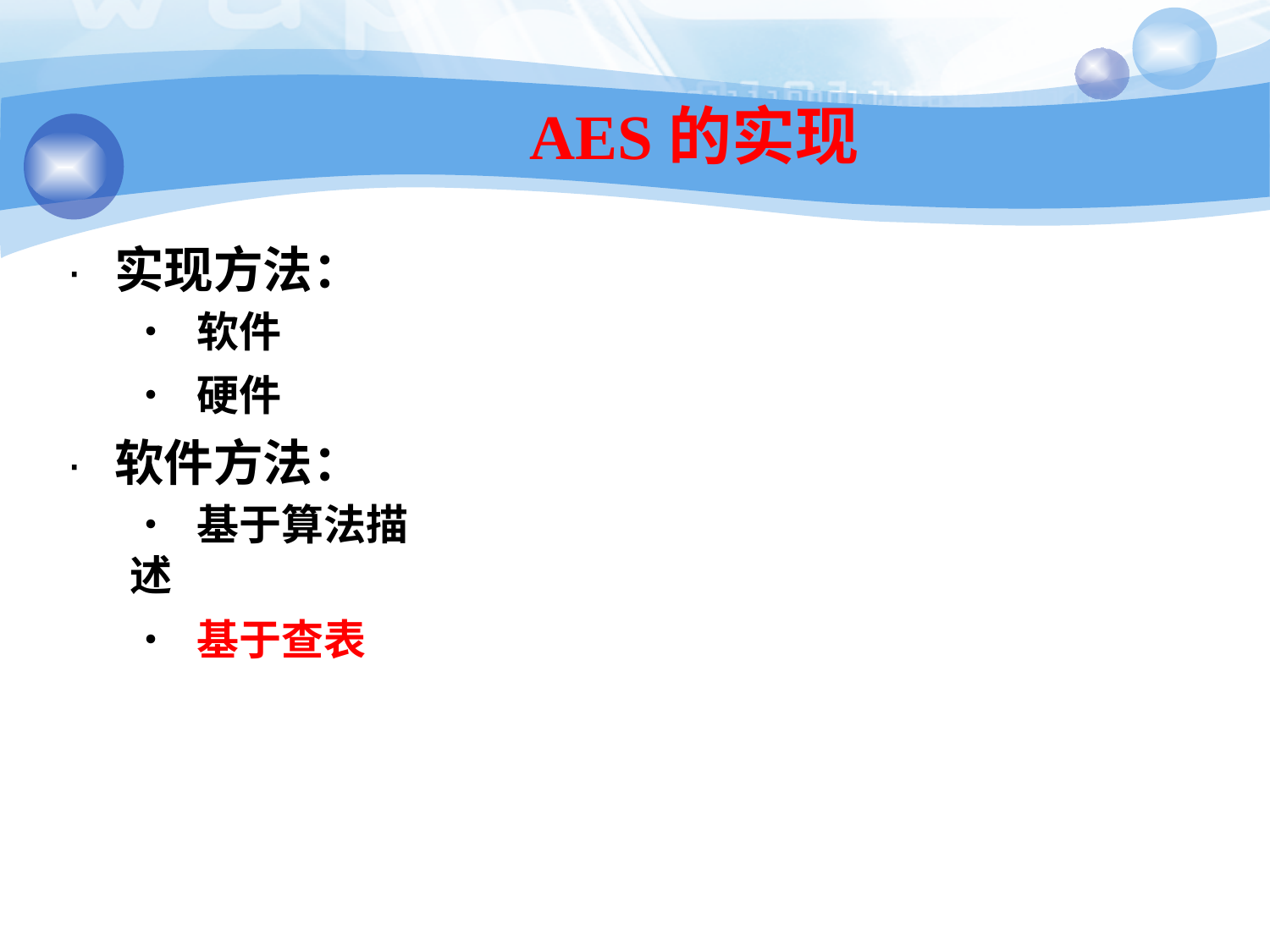

173
# AES的实现
· 实现方法：
• 软件
• 硬件
· 软件方法：
• 基于算法描述
• 基于查表